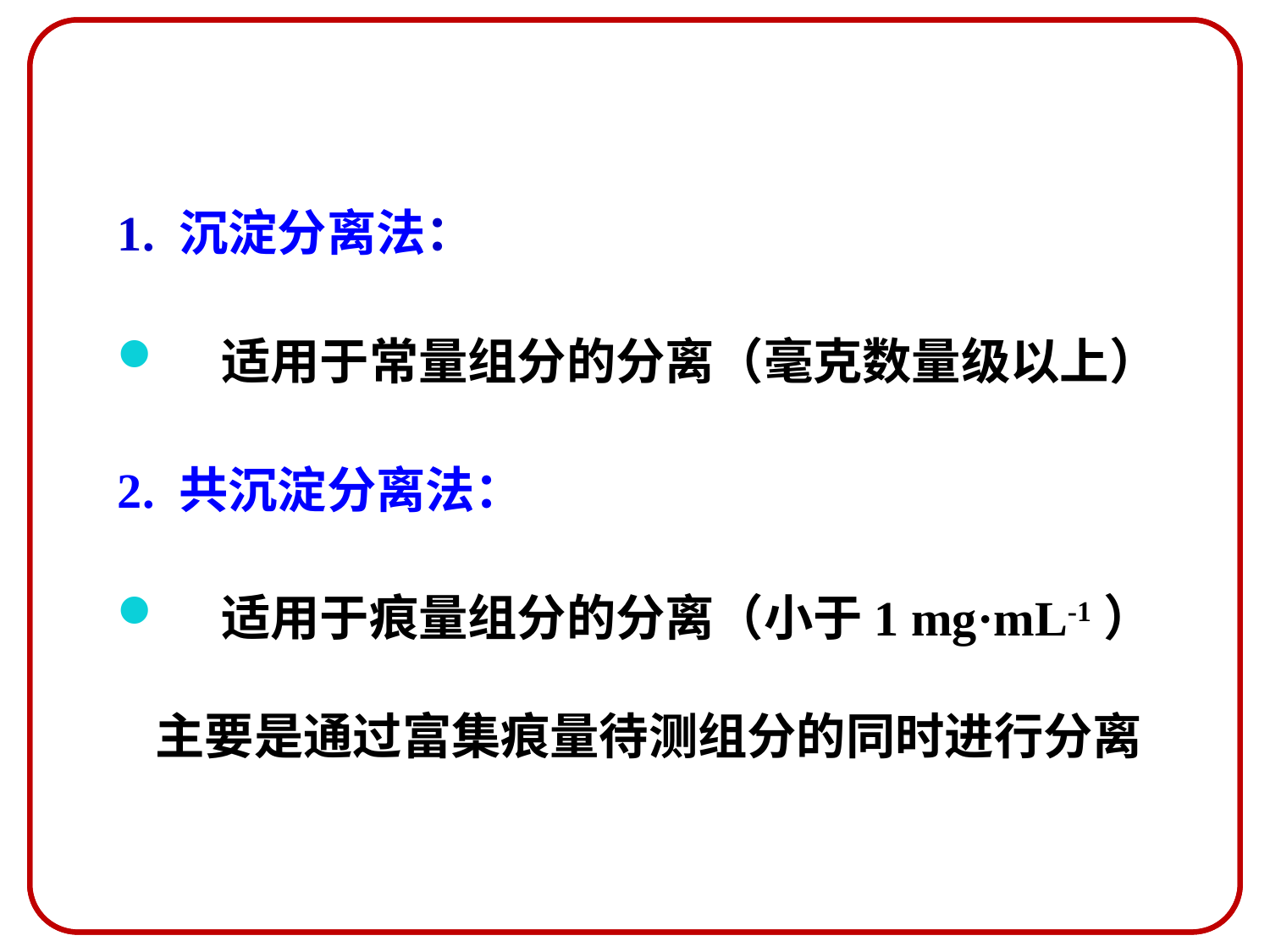

1. 沉淀分离法：
    适用于常量组分的分离（毫克数量级以上）
2. 共沉淀分离法：
    适用于痕量组分的分离（小于1 mg·mL-1）主要是通过富集痕量待测组分的同时进行分离